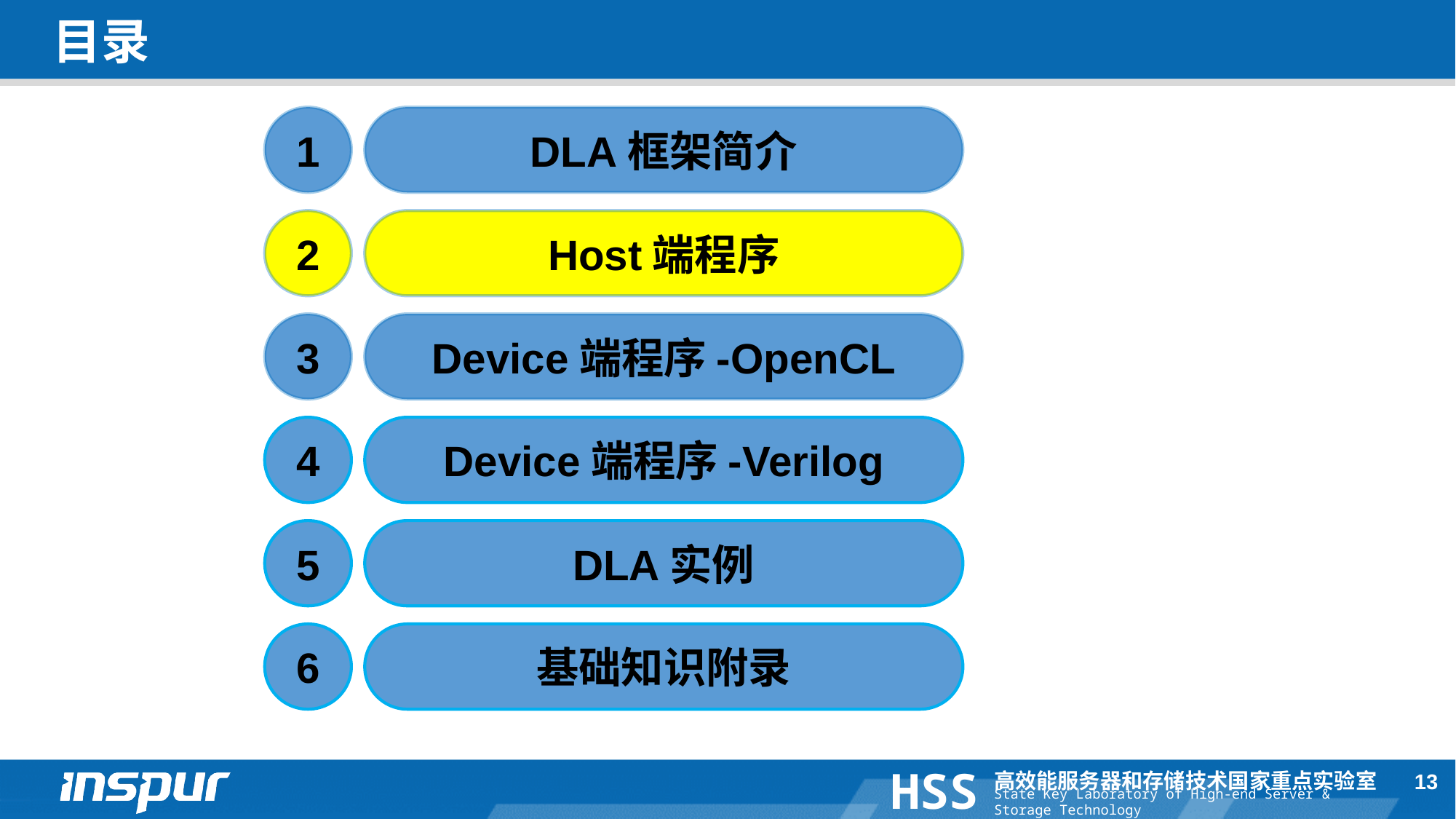

# 目录
1
DLA框架简介
2
Host端程序
3
Device端程序-OpenCL
4
Device端程序-Verilog
5
DLA实例
6
基础知识附录